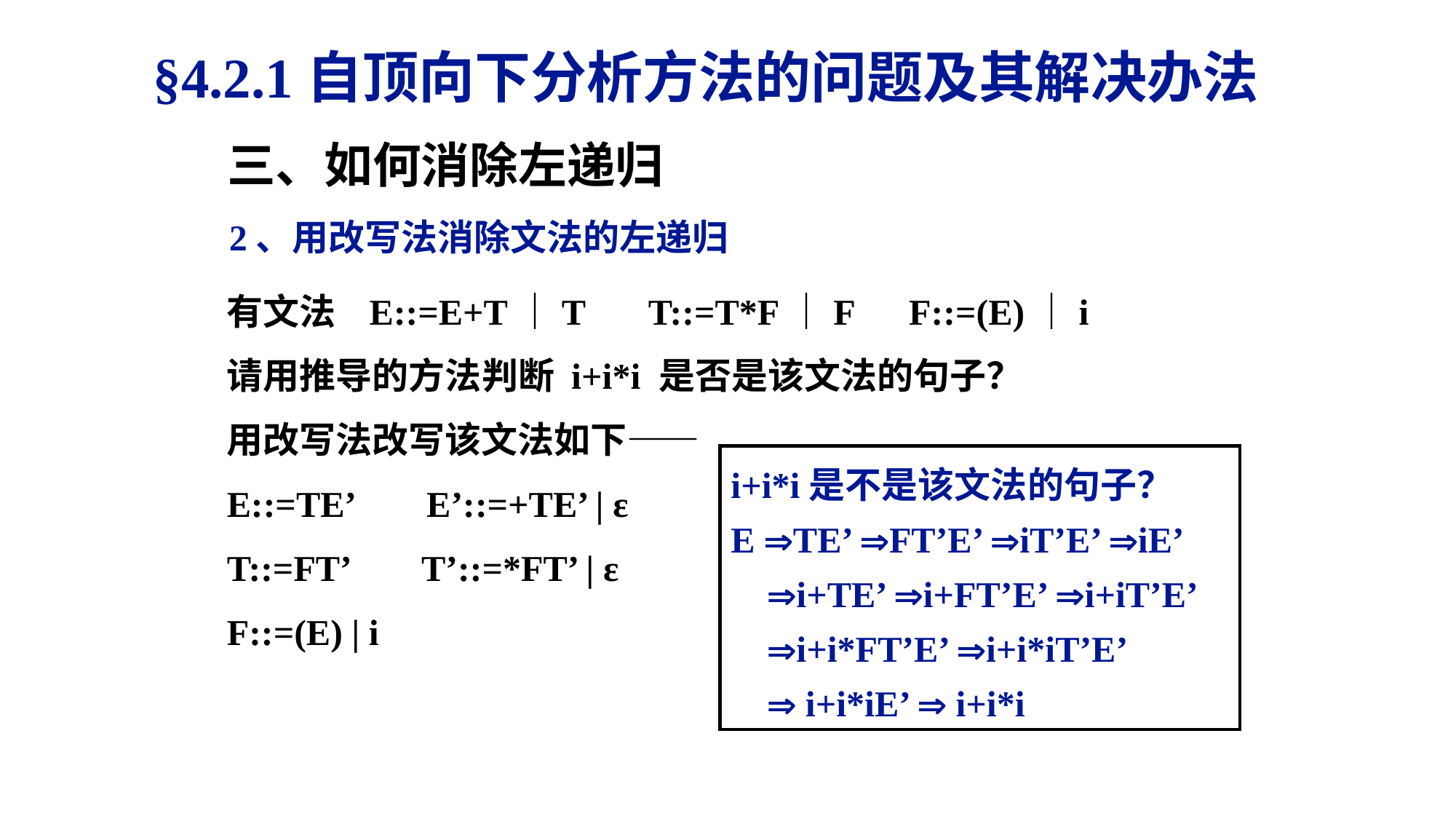

§4.2.1自顶向下分析方法的问题及其解决办法
三、如何消除左递归
2、用改写法消除文法的左递归
有文法   E::=E+T｜T       T::=T*F｜F      F::=(E)｜i
请用推导的方法判断 i+i*i 是否是该文法的句子？
用改写法改写该文法如下——
E::=TE’        E’::=+TE’ | ε
T::=FT’        T’::=*FT’ | ε
F::=(E) | i
i+i*i是不是该文法的句子？
E ⇒TE’ ⇒FT’E’ ⇒iT’E’ ⇒iE’
    ⇒i+TE’ ⇒i+FT’E’ ⇒i+iT’E’
    ⇒i+i*FT’E’ ⇒i+i*iT’E’
    ⇒ i+i*iE’ ⇒ i+i*i